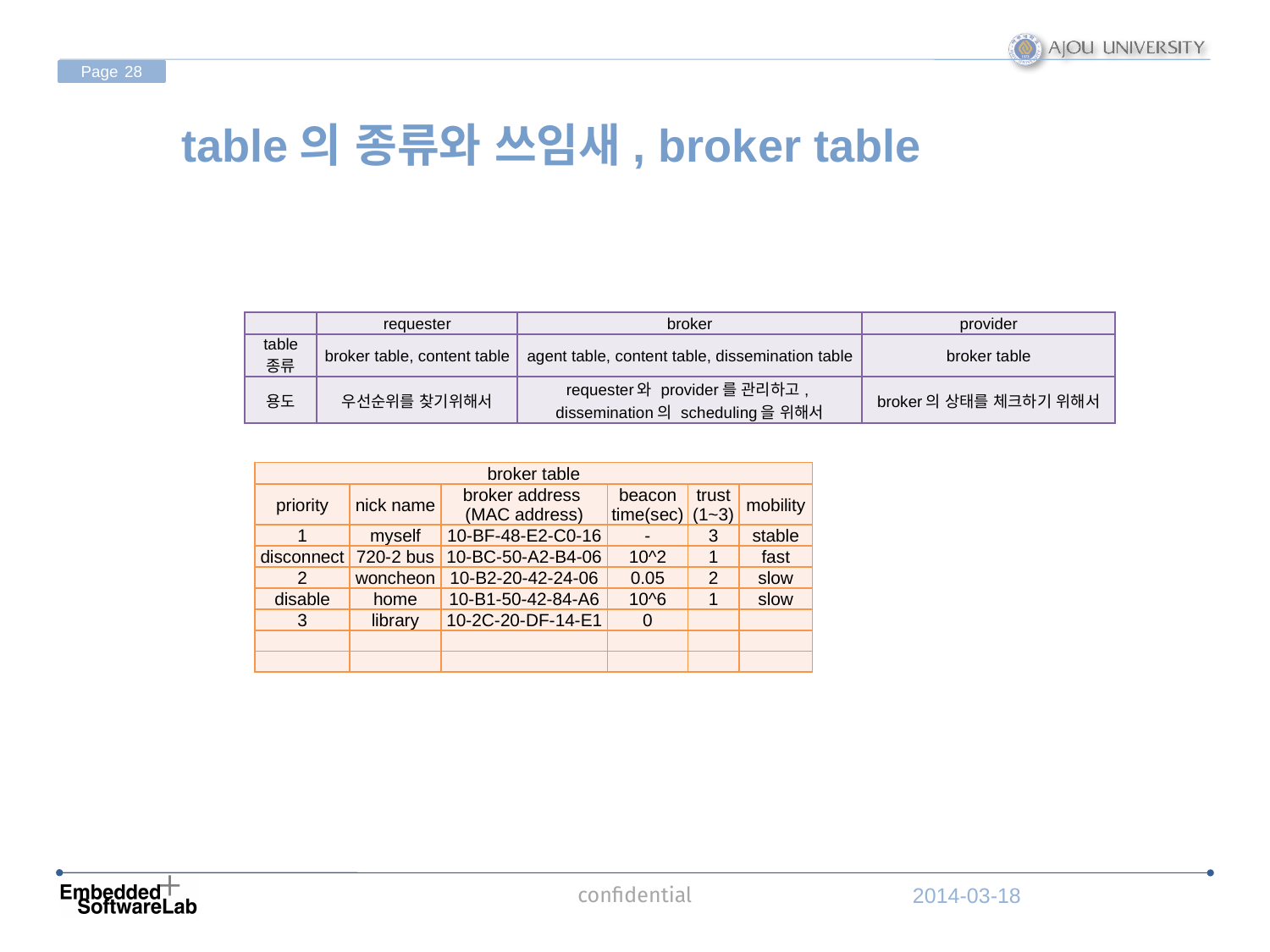

# table의 종류와 쓰임새, broker table
|  | requester | broker | provider |
| --- | --- | --- | --- |
| table 종류 | broker table, content table | agent table, content table, dissemination table | broker table |
| 용도 | 우선순위를 찾기위해서 | requester와 provider를 관리하고, dissemination의 scheduling을 위해서 | broker의 상태를 체크하기 위해서 |
| broker table |  |  |  |  |  |
| --- | --- | --- | --- | --- | --- |
| priority | nick name | broker address (MAC address) | beacon time(sec) | trust (1~3) | mobility |
| 1 | myself | 10-BF-48-E2-C0-16 | - | 3 | stable |
| disconnect | 720-2 bus | 10-BC-50-A2-B4-06 | 10^2 | 1 | fast |
| 2 | woncheon | 10-B2-20-42-24-06 | 0.05 | 2 | slow |
| disable | home | 10-B1-50-42-84-A6 | 10^6 | 1 | slow |
| 3 | library | 10-2C-20-DF-14-E1 | 0 |  |  |
|  |  |  |  |  |  |
|  |  |  |  |  |  |